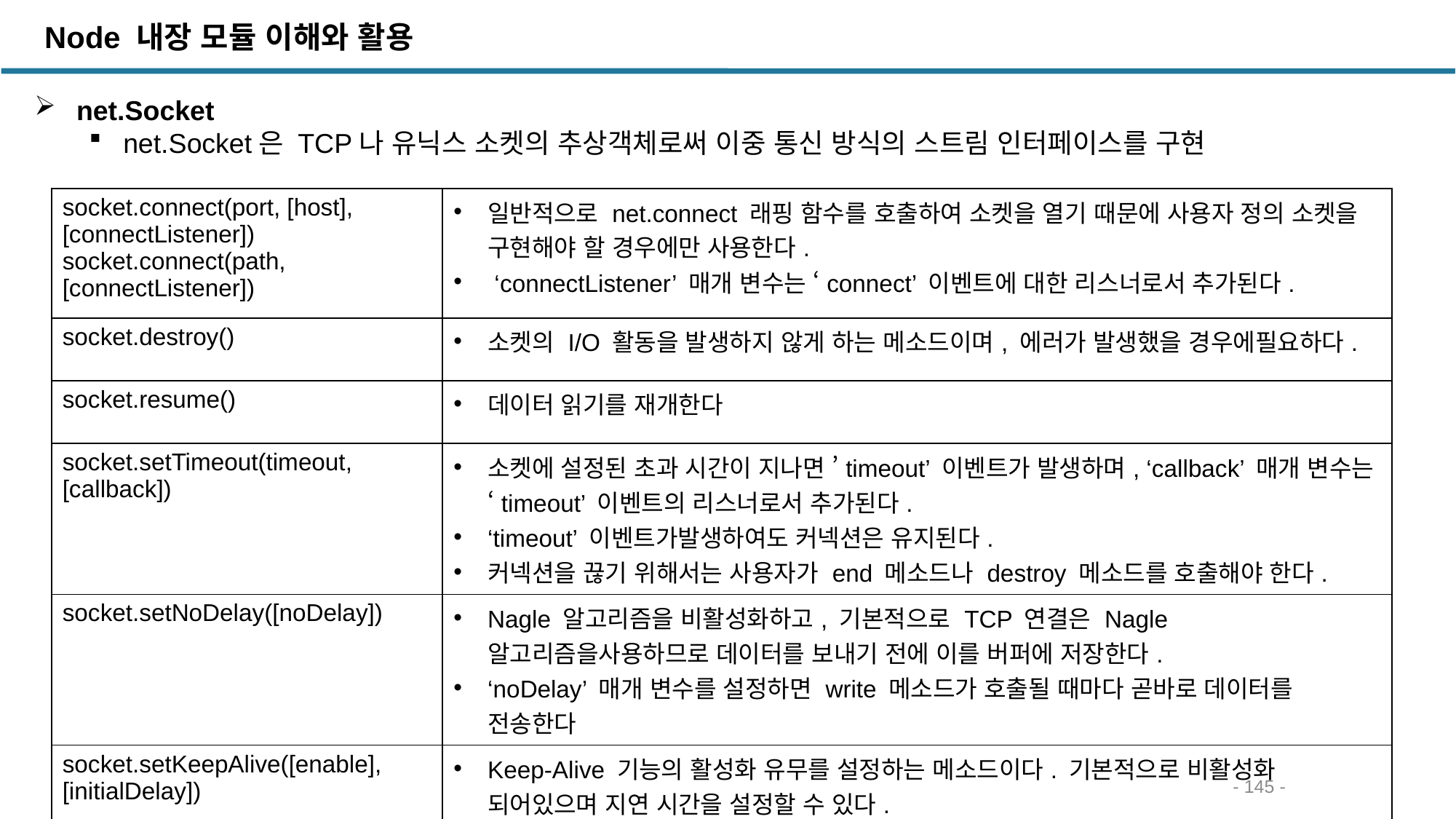

Node 내장 모듈 이해와 활용
 net.Socket
net.Socket은 TCP나 유닉스 소켓의 추상객체로써 이중 통신 방식의 스트림 인터페이스를 구현
| socket.connect(port, [host], [connectListener]) socket.connect(path, [connectListener]) | 일반적으로 net.connect 래핑 함수를 호출하여 소켓을 열기 때문에 사용자 정의 소켓을 구현해야 할 경우에만 사용한다. ‘connectListener’ 매개 변수는 ‘connect’ 이벤트에 대한 리스너로서 추가된다. |
| --- | --- |
| socket.destroy() | 소켓의 I/O 활동을 발생하지 않게 하는 메소드이며, 에러가 발생했을 경우에필요하다. |
| socket.resume() | 데이터 읽기를 재개한다 |
| socket.setTimeout(timeout, [callback]) | 소켓에 설정된 초과 시간이 지나면 ’timeout’ 이벤트가 발생하며, ‘callback’ 매개 변수는 ‘timeout’ 이벤트의 리스너로서 추가된다. ‘timeout’ 이벤트가발생하여도 커넥션은 유지된다. 커넥션을 끊기 위해서는 사용자가 end 메소드나 destroy 메소드를 호출해야 한다. |
| socket.setNoDelay([noDelay]) | Nagle 알고리즘을 비활성화하고, 기본적으로 TCP 연결은 Nagle 알고리즘을사용하므로 데이터를 보내기 전에 이를 버퍼에 저장한다. ‘noDelay’ 매개 변수를 설정하면 write 메소드가 호출될 때마다 곧바로 데이터를 전송한다 |
| socket.setKeepAlive([enable], [initialDelay]) | Keep-Alive 기능의 활성화 유무를 설정하는 메소드이다. 기본적으로 비활성화 되어있으며 지연 시간을 설정할 수 있다. |
- 145 -